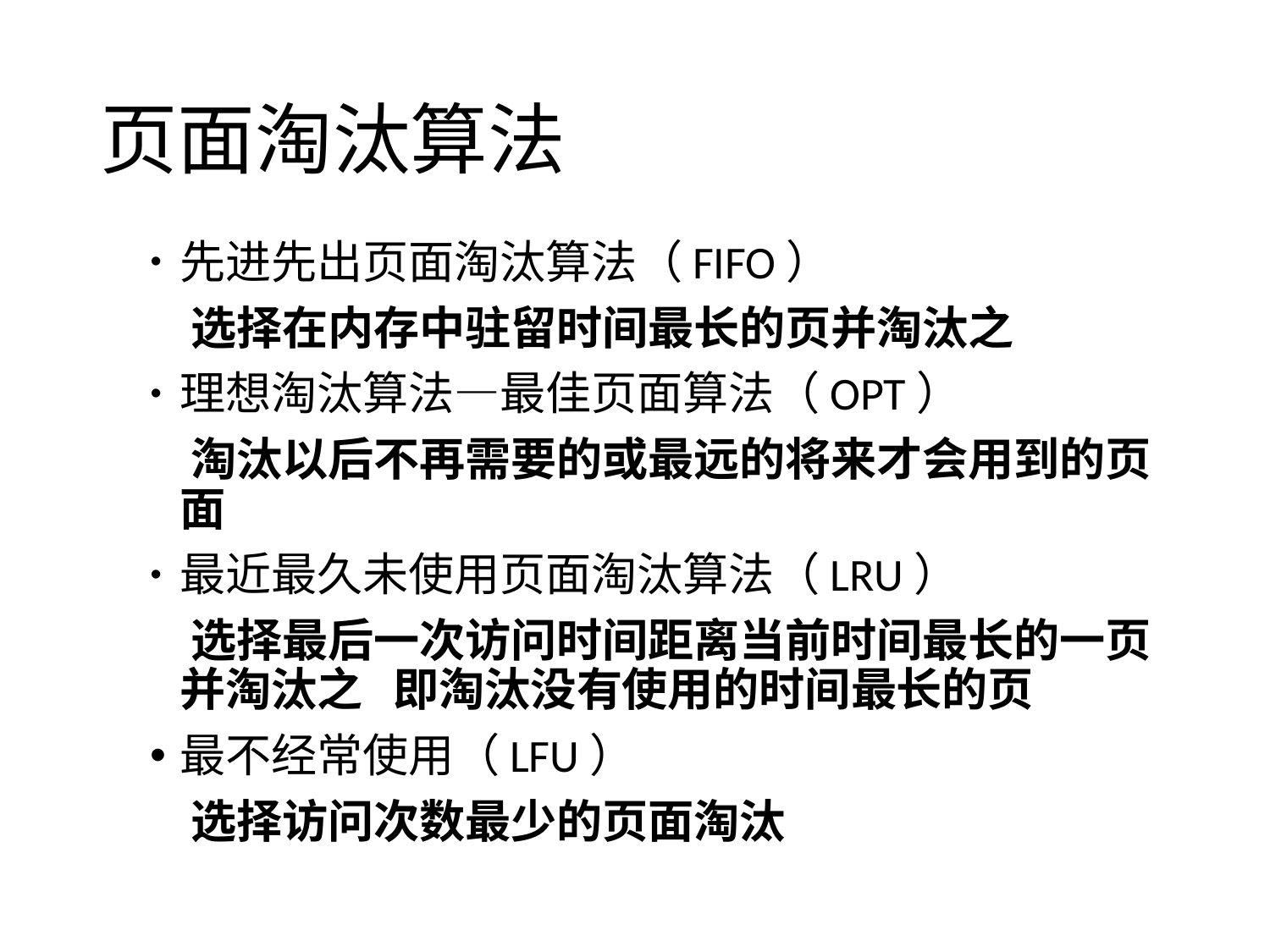

# 页面淘汰算法
先进先出页面淘汰算法（FIFO）
   选择在内存中驻留时间最长的页并淘汰之
理想淘汰算法—最佳页面算法（OPT）
   淘汰以后不再需要的或最远的将来才会用到的页面
最近最久未使用页面淘汰算法（LRU）
   选择最后一次访问时间距离当前时间最长的一页并淘汰之   即淘汰没有使用的时间最长的页
最不经常使用（LFU）
   选择访问次数最少的页面淘汰